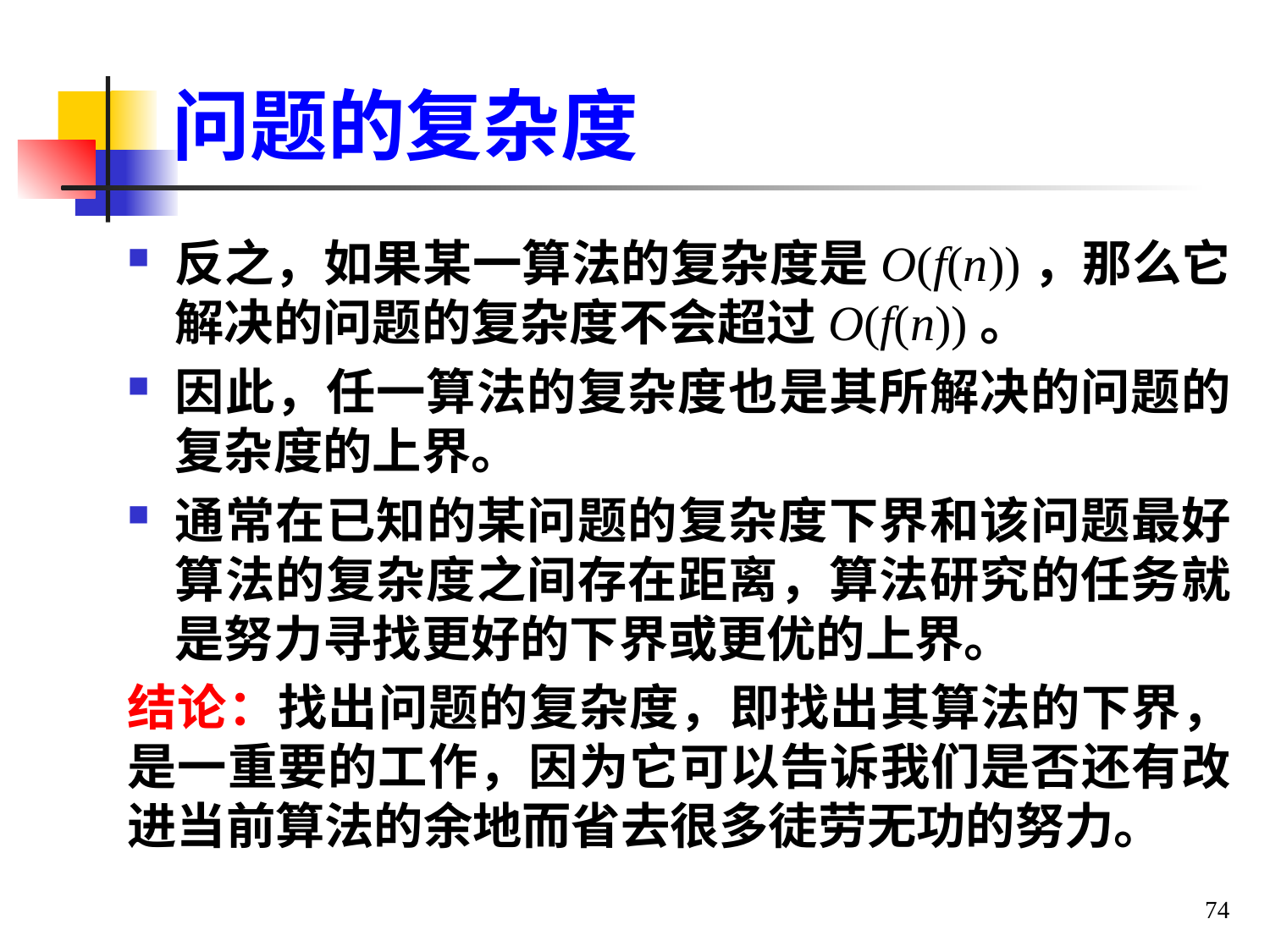

# 问题的复杂度
反之，如果某一算法的复杂度是O(f(n))，那么它解决的问题的复杂度不会超过O(f(n))。
因此，任一算法的复杂度也是其所解决的问题的复杂度的上界。
通常在已知的某问题的复杂度下界和该问题最好算法的复杂度之间存在距离，算法研究的任务就是努力寻找更好的下界或更优的上界。
结论：找出问题的复杂度，即找出其算法的下界，是一重要的工作，因为它可以告诉我们是否还有改进当前算法的余地而省去很多徒劳无功的努力。
74